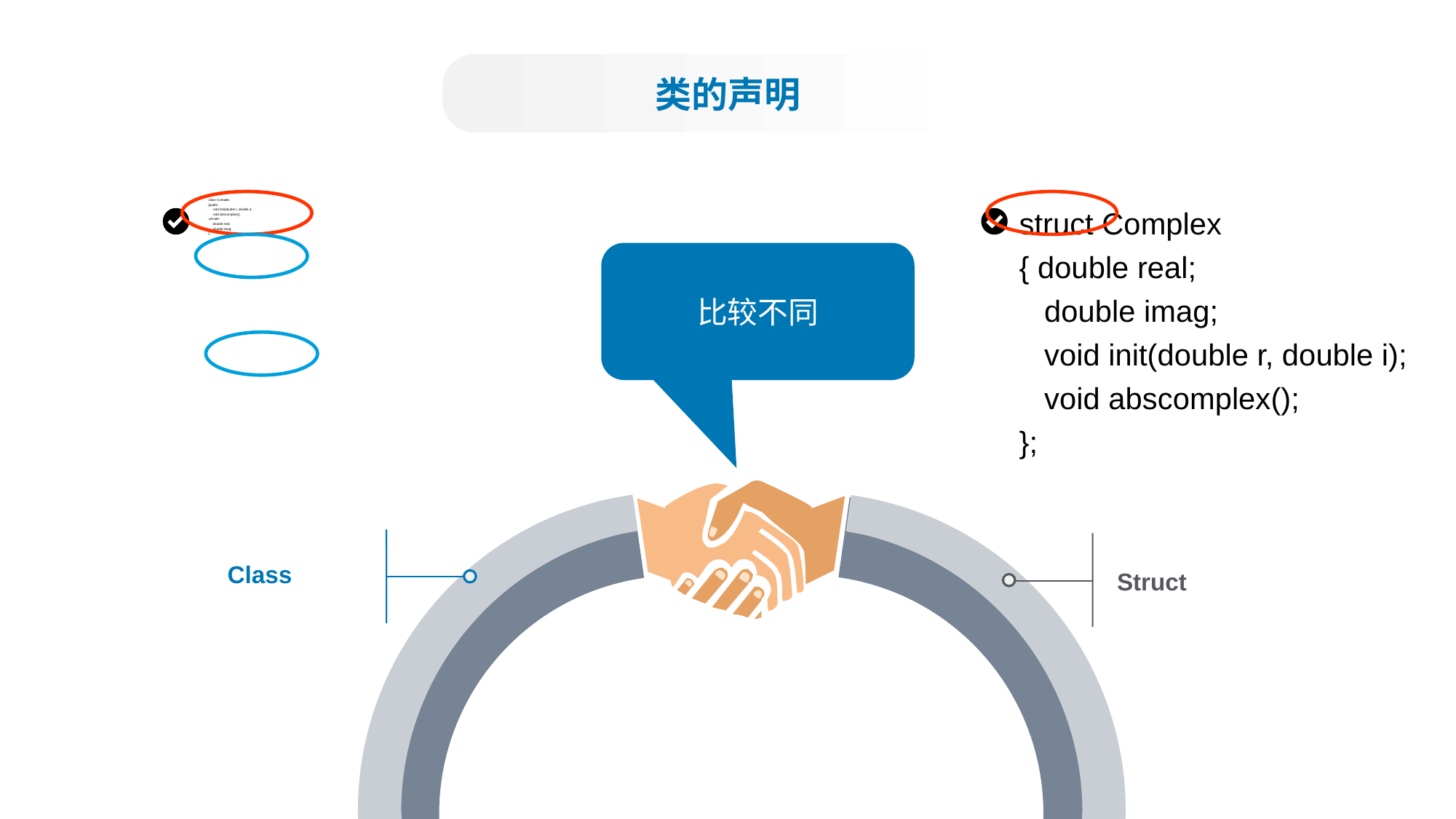

类的声明

class Complex
{public:
     void init(double r, double i);
     void abscomplex();
 private:
     double real;
     double imag;
};

struct Complex
{ double real;
   double imag;
   void init(double r, double i);
   void abscomplex();
};

比较不同

Class

Struct